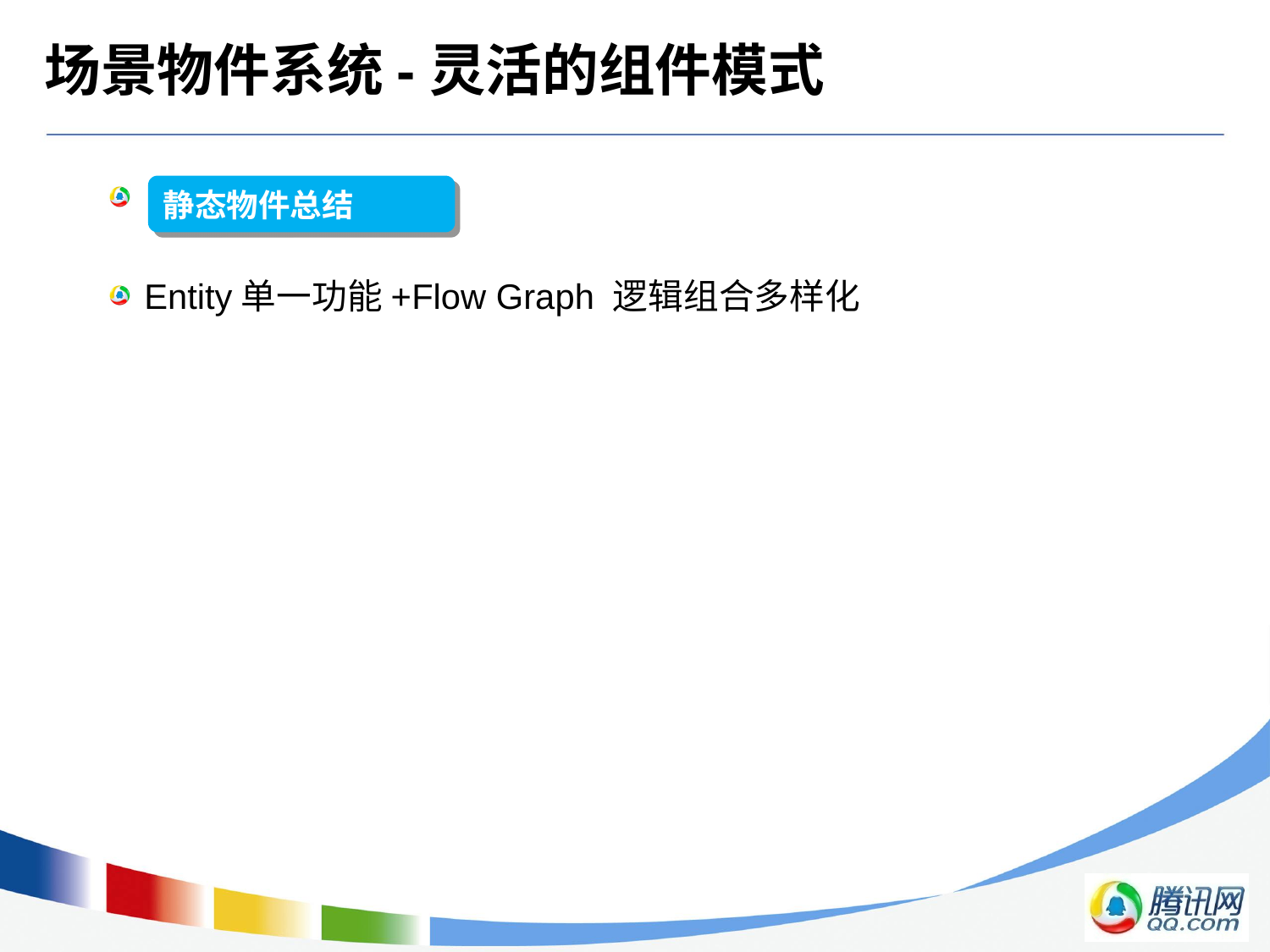

# 场景物件系统-灵活的组件模式
    345

Entity单一功能+Flow Graph 逻辑组合多样化
静态物件总结